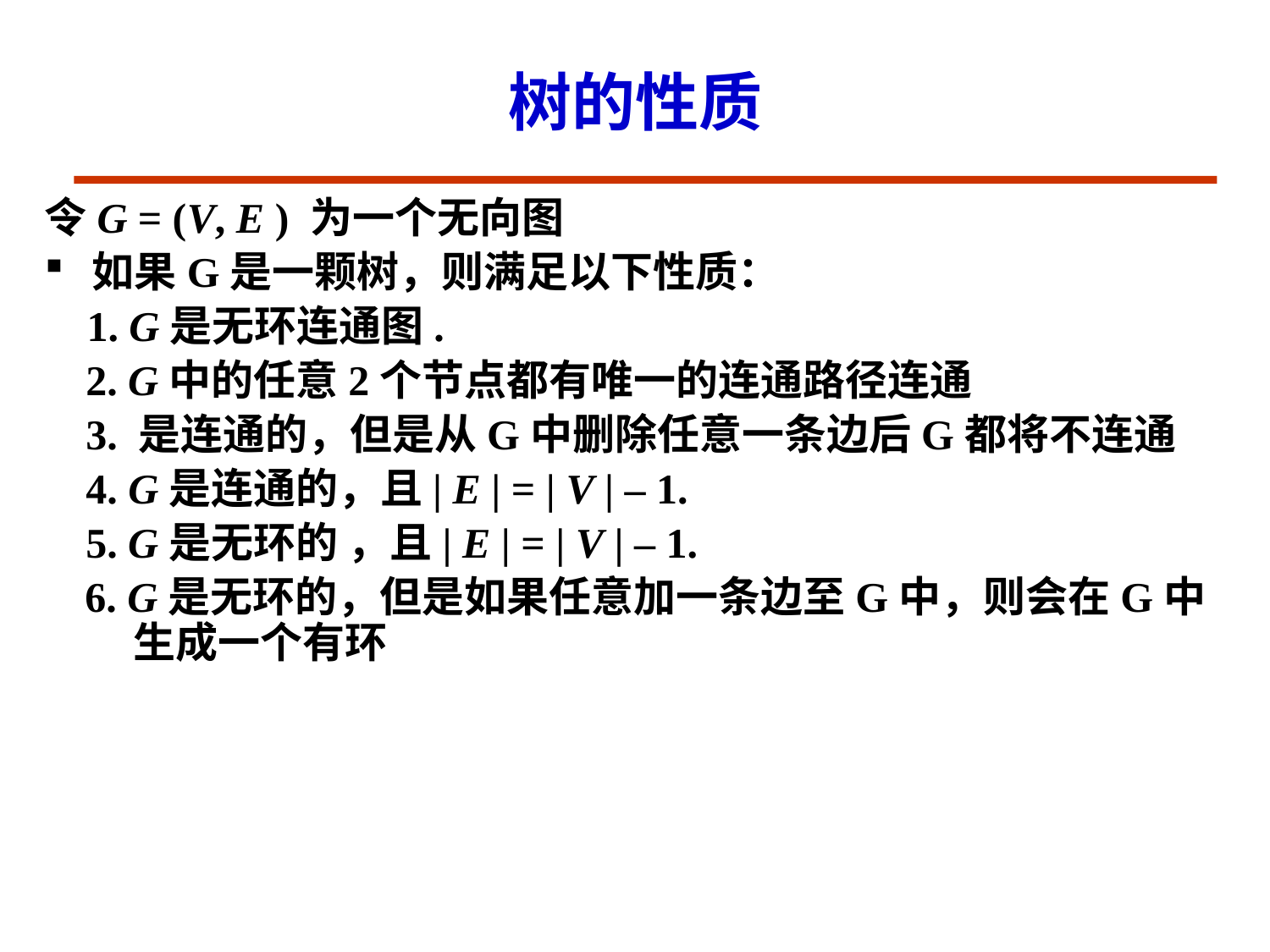

# 树的性质
令G = (V, E ) 为一个无向图
如果G是一颗树，则满足以下性质：
    1. G是无环连通图.
2. G中的任意2个节点都有唯一的连通路径连通
3. 是连通的，但是从G中删除任意一条边后G都将不连通
4. G是连通的，且| E | = | V | – 1.
5. G是无环的 ，且| E | = | V | – 1.
6. G是无环的，但是如果任意加一条边至G中，则会在G中生成一个有环